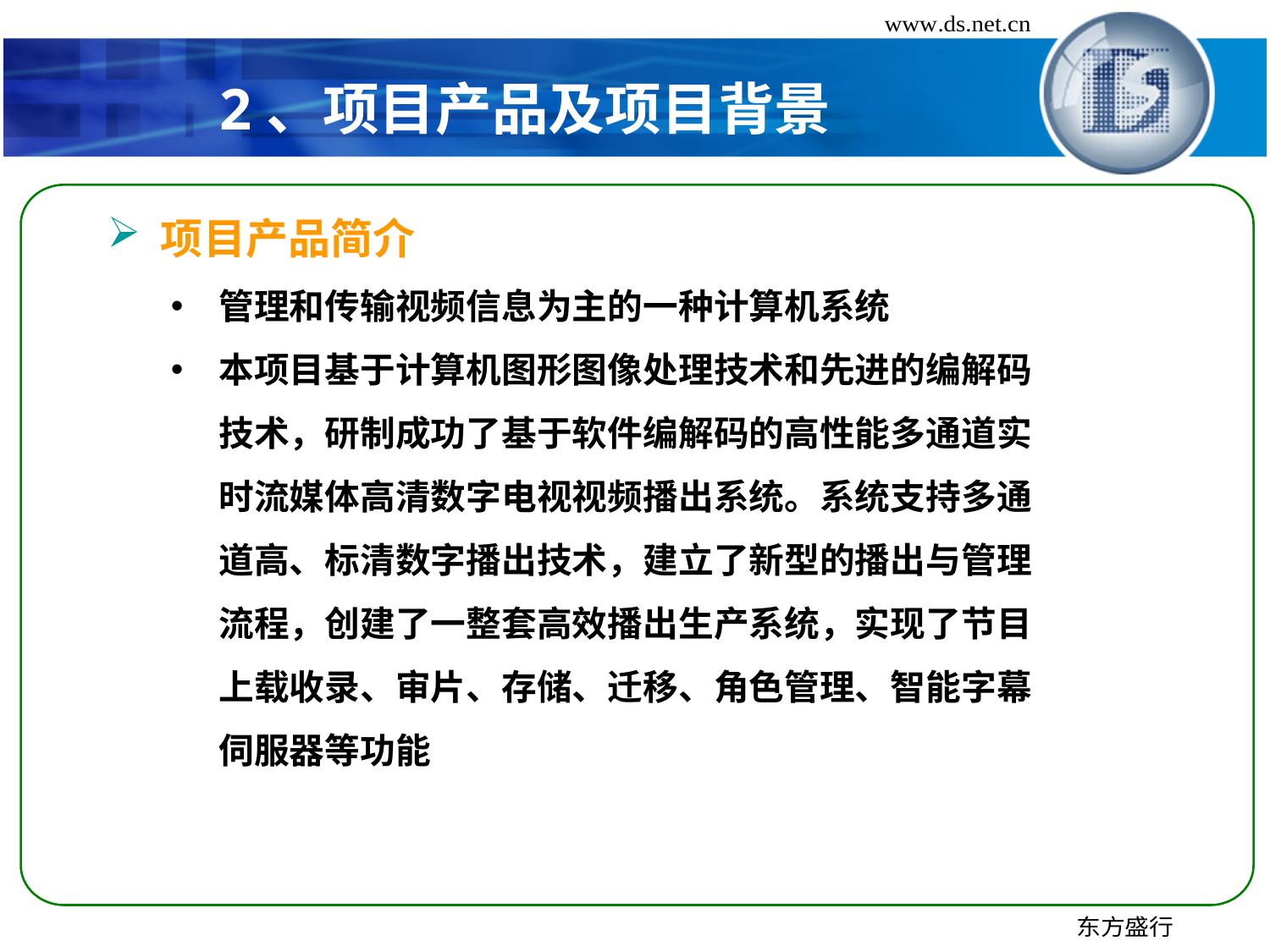

# 2、项目产品及项目背景
 项目产品简介
管理和传输视频信息为主的一种计算机系统
本项目基于计算机图形图像处理技术和先进的编解码技术，研制成功了基于软件编解码的高性能多通道实时流媒体高清数字电视视频播出系统。系统支持多通道高、标清数字播出技术，建立了新型的播出与管理流程，创建了一整套高效播出生产系统，实现了节目上载收录、审片、存储、迁移、角色管理、智能字幕伺服器等功能